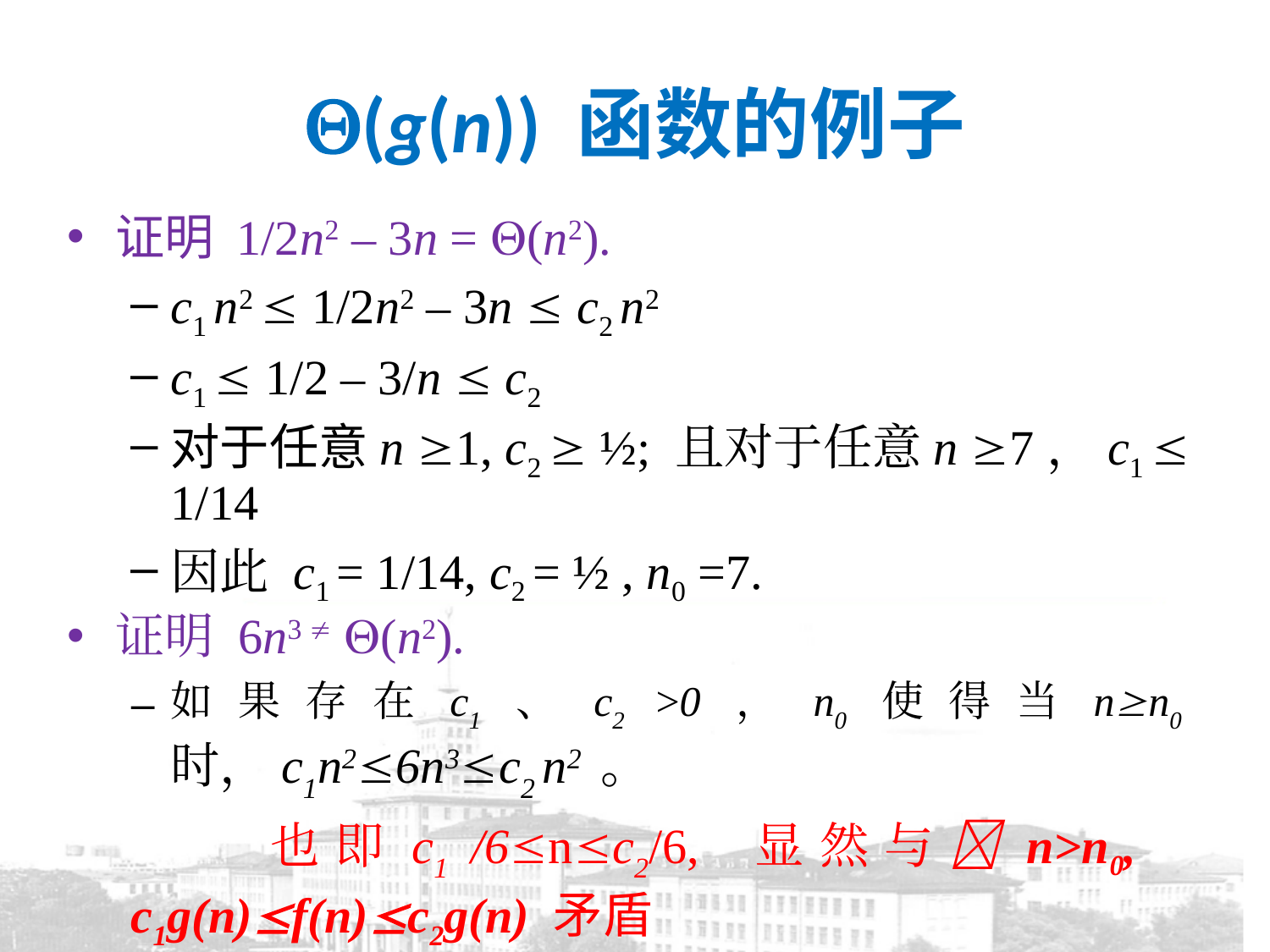

# Θ(g(n)) 函数的例子
证明 1/2n2 – 3n = Θ(n2).
c1 n2 ≤ 1/2n2 – 3n ≤ c2 n2
c1 ≤ 1/2 – 3/n ≤ c2
对于任意n ≥1, c2 ≥ ½; 且对于任意n ≥7，c1 ≤ 1/14
因此 c1 = 1/14, c2 = ½ , n0 =7.
证明 6n3 ≠ Θ(n2).
如果存在c1、c2 >0，n0使得当n≥n0时，c1n2≤6n3≤c2 n2 。
    也即c1 /6≤n≤c2/6, 显然与∀n>n0,   c1g(n)≤f(n)≤c2g(n) 矛盾

10